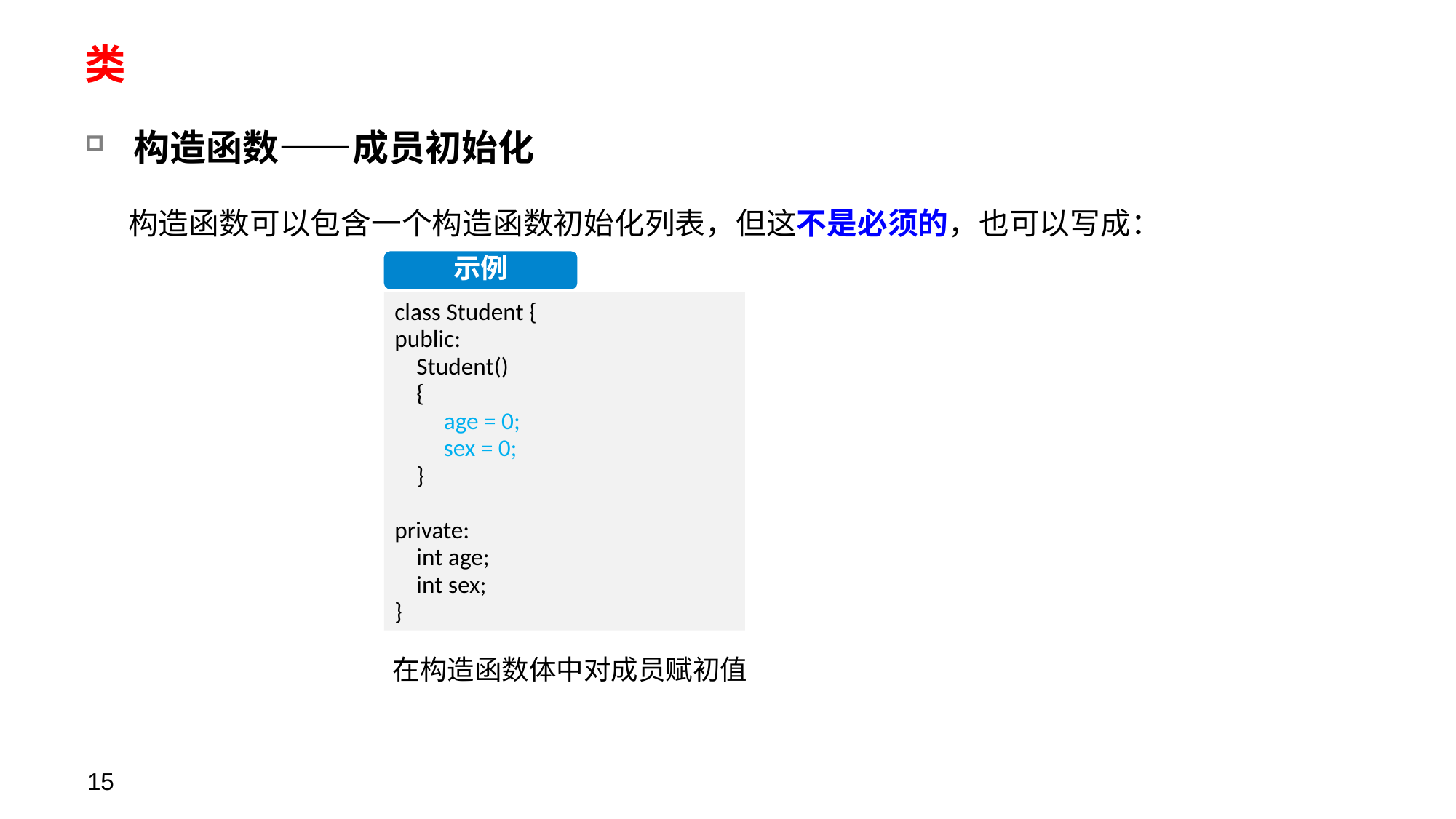

# 类
构造函数——成员初始化
构造函数可以包含一个构造函数初始化列表，但这不是必须的，也可以写成：
示例
class Student {
public:
    Student()
    {
         age = 0;
         sex = 0;
    }
private:
    int age;
    int sex;
}
在构造函数体中对成员赋初值
15